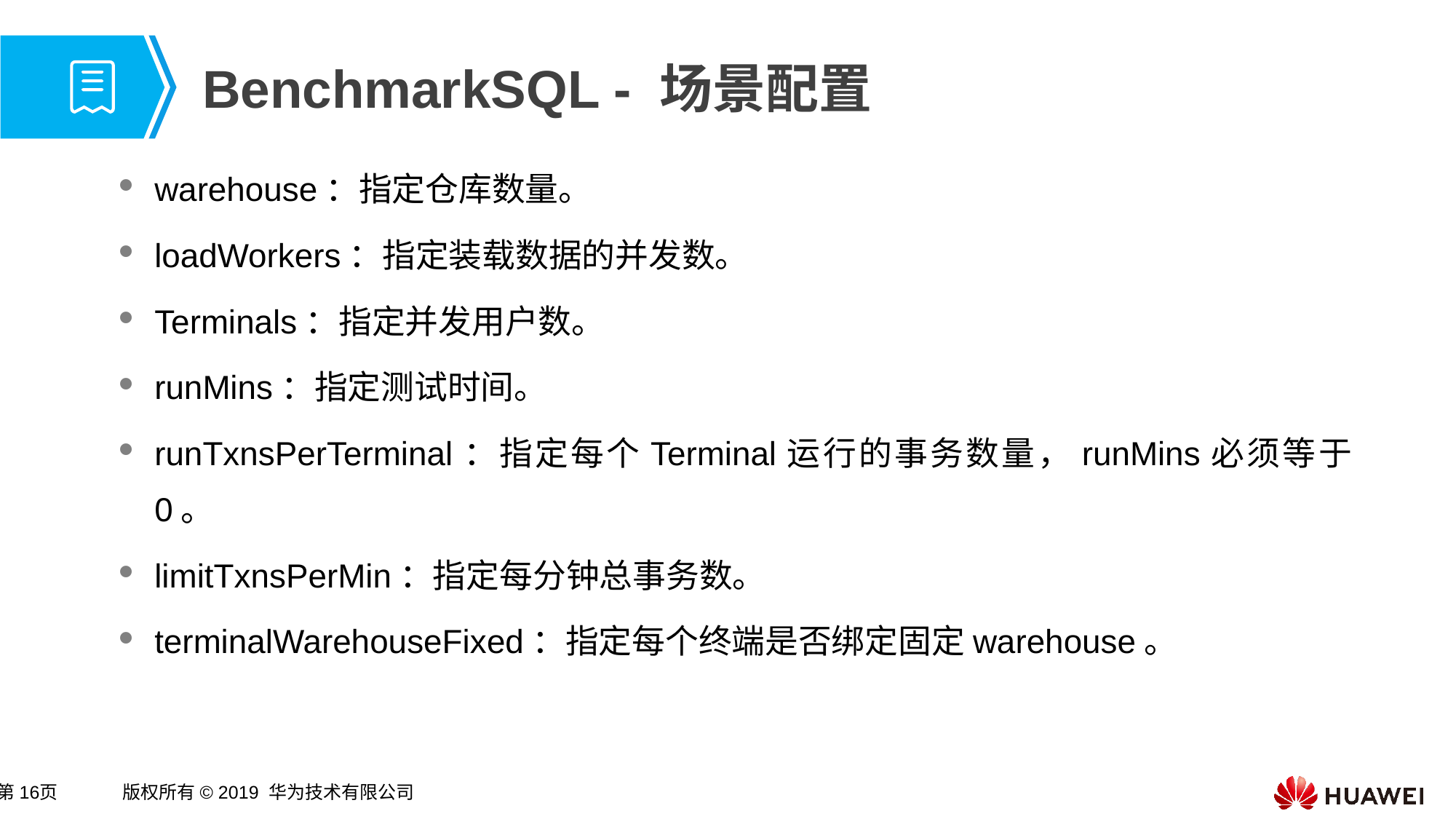

# BenchmarkSQL - 场景配置
warehouse：指定仓库数量。
loadWorkers：指定装载数据的并发数。
Terminals：指定并发用户数。
runMins：指定测试时间。
runTxnsPerTerminal：指定每个Terminal运行的事务数量，runMins必须等于0。
limitTxnsPerMin：指定每分钟总事务数。
terminalWarehouseFixed：指定每个终端是否绑定固定warehouse。